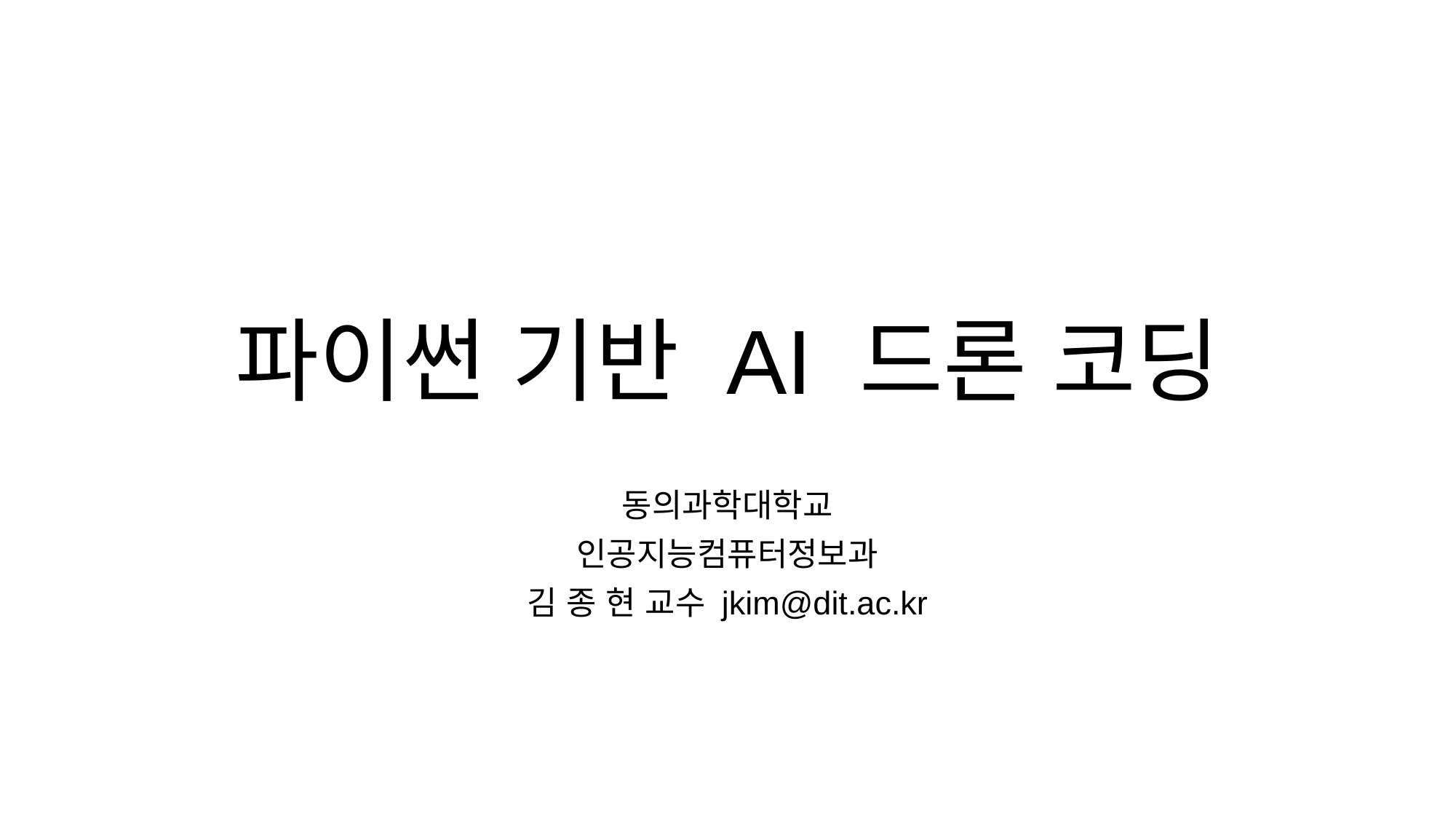

# 파이썬 기반 AI 드론 코딩

동의과학대학교
인공지능컴퓨터정보과
김 종 현 교수 jkim@dit.ac.kr